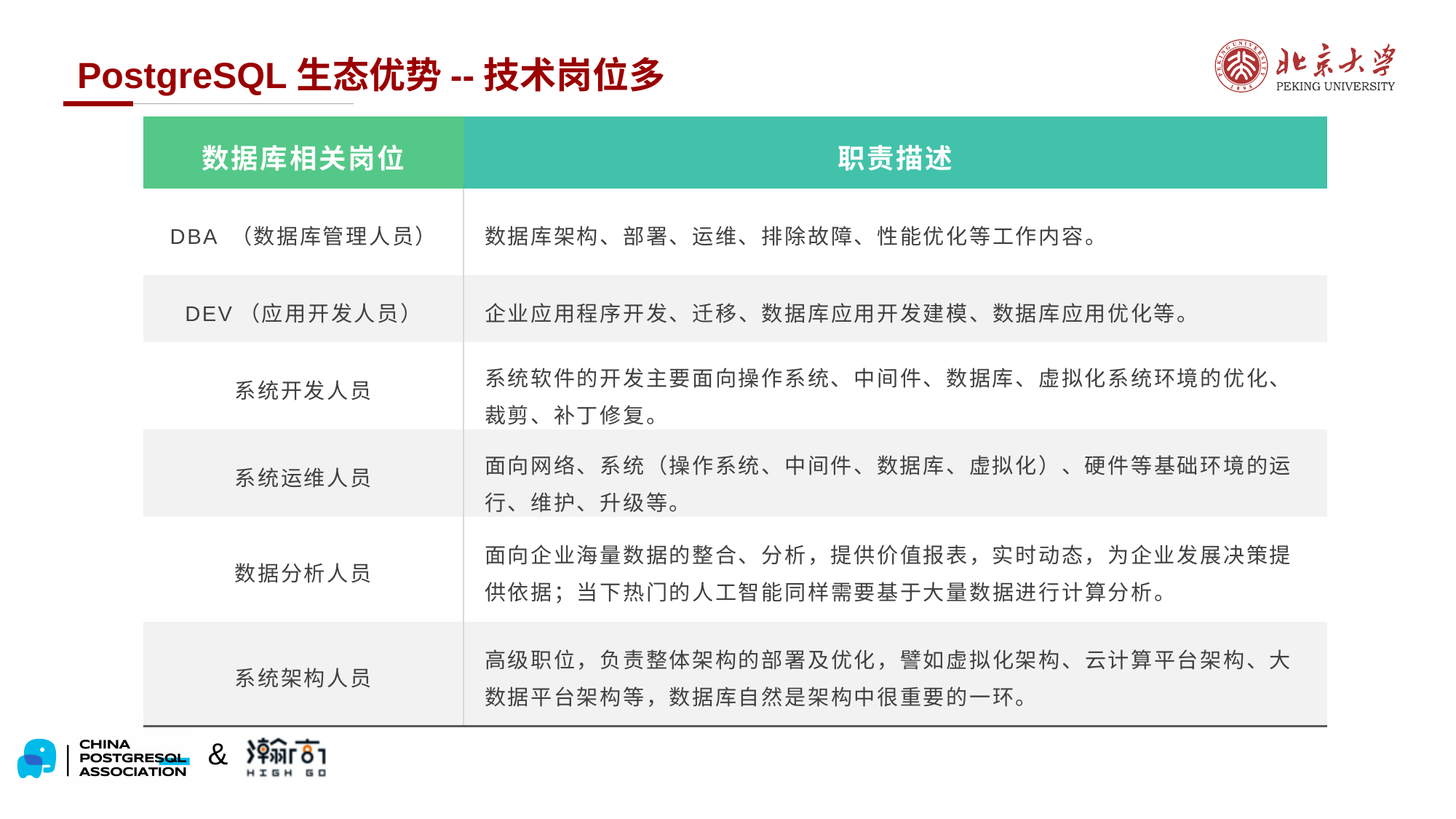

PostgreSQL生态优势--技术岗位多
| 数据库相关岗位 | 职责描述 |
| --- | --- |
| DBA （数据库管理人员） | 数据库架构、部署、运维、排除故障、性能优化等工作内容。 |
| DEV（应用开发人员） | 企业应用程序开发、迁移、数据库应用开发建模、数据库应用优化等。 |
| 系统开发人员 | 系统软件的开发主要面向操作系统、中间件、数据库、虚拟化系统环境的优化、裁剪、补丁修复。 |
| 系统运维人员 | 面向网络、系统（操作系统、中间件、数据库、虚拟化）、硬件等基础环境的运行、维护、升级等。 |
| 数据分析人员 | 面向企业海量数据的整合、分析，提供价值报表，实时动态，为企业发展决策提供依据；当下热门的人工智能同样需要基于大量数据进行计算分析。 |
| 系统架构人员 | 高级职位，负责整体架构的部署及优化，譬如虚拟化架构、云计算平台架构、大数据平台架构等，数据库自然是架构中很重要的一环。 |